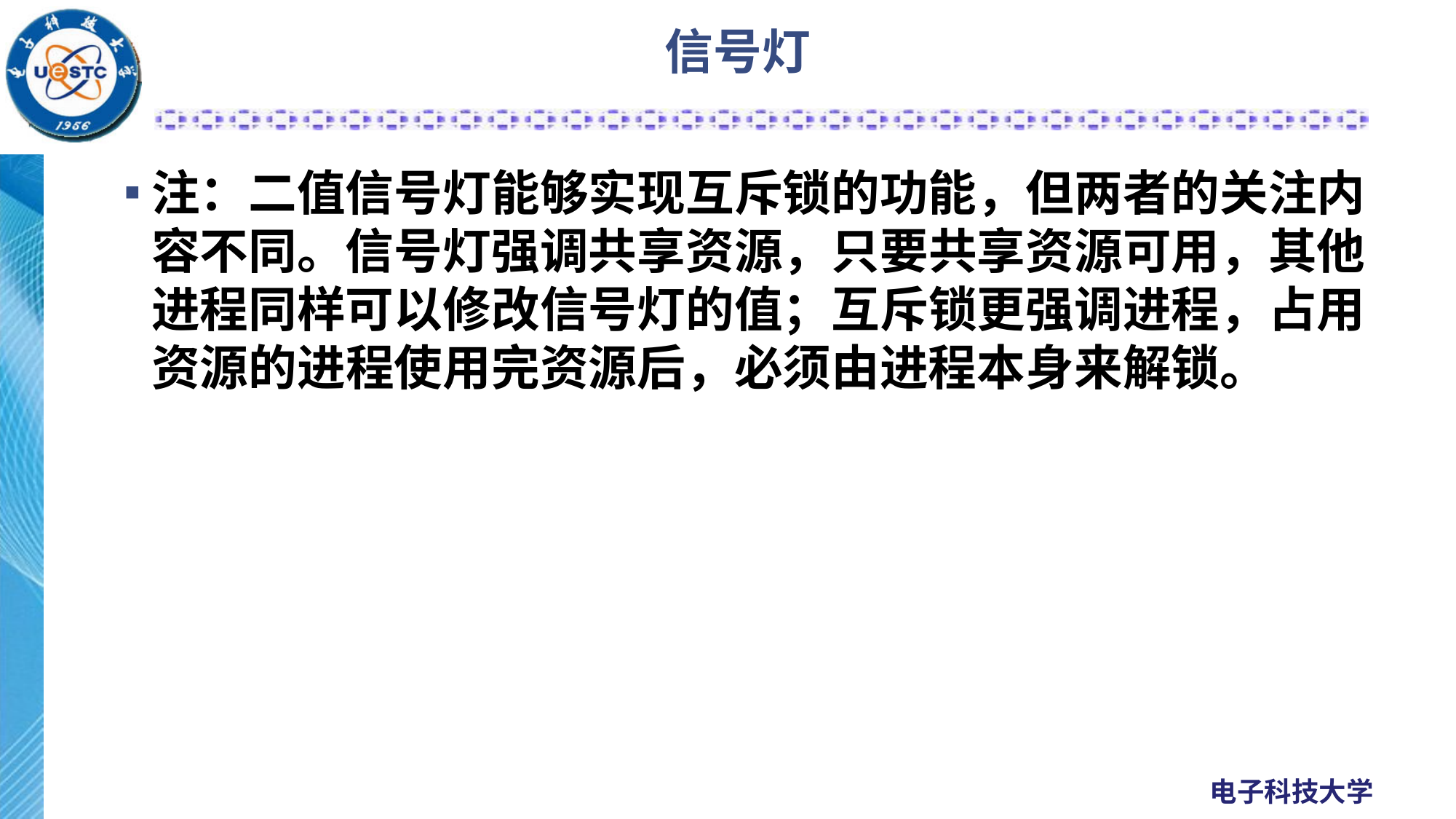

# 信号灯
注：二值信号灯能够实现互斥锁的功能，但两者的关注内容不同。信号灯强调共享资源，只要共享资源可用，其他进程同样可以修改信号灯的值；互斥锁更强调进程，占用资源的进程使用完资源后，必须由进程本身来解锁。